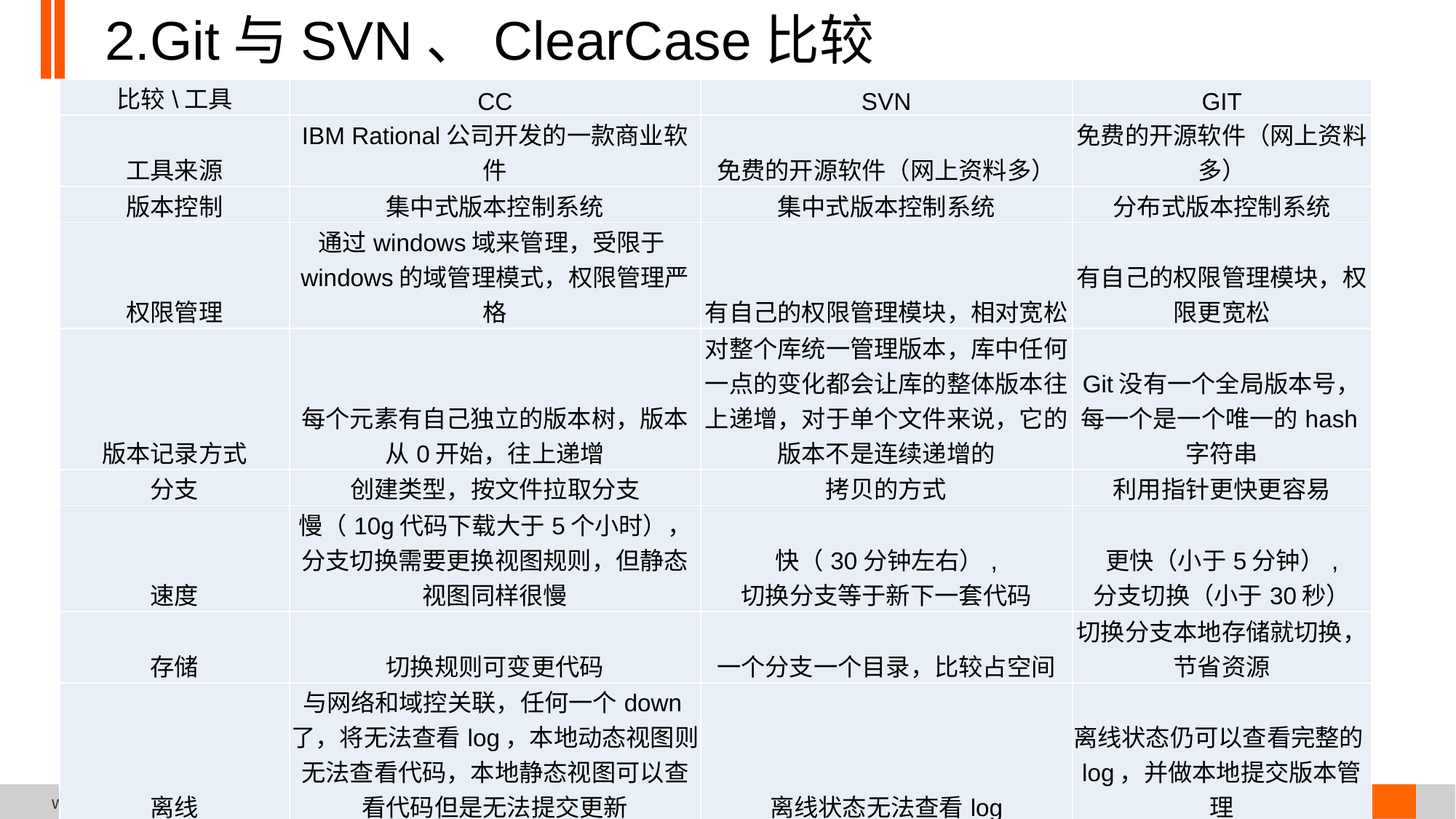

# 2.Git与SVN、ClearCase比较
| 比较\工具 | CC | SVN | GIT |
| --- | --- | --- | --- |
| 工具来源 | IBM Rational公司开发的一款商业软件 | 免费的开源软件（网上资料多） | 免费的开源软件（网上资料多） |
| 版本控制 | 集中式版本控制系统 | 集中式版本控制系统 | 分布式版本控制系统 |
| 权限管理 | 通过windows域来管理，受限于windows的域管理模式，权限管理严格 | 有自己的权限管理模块，相对宽松 | 有自己的权限管理模块，权限更宽松 |
| 版本记录方式 | 每个元素有自己独立的版本树，版本从0开始，往上递增 | 对整个库统一管理版本，库中任何一点的变化都会让库的整体版本往上递增，对于单个文件来说，它的版本不是连续递增的 | Git没有一个全局版本号，每一个是一个唯一的hash字符串 |
| 分支 | 创建类型，按文件拉取分支 | 拷贝的方式 | 利用指针更快更容易 |
| 速度 | 慢（10g代码下载大于5个小时）， 分支切换需要更换视图规则，但静态视图同样很慢 | 快（30分钟左右）, 切换分支等于新下一套代码 | 更快（小于5分钟）, 分支切换（小于30秒） |
| 存储 | 切换规则可变更代码 | 一个分支一个目录，比较占空间 | 切换分支本地存储就切换，节省资源 |
| 离线 | 与网络和域控关联，任何一个down了，将无法查看log，本地动态视图则无法查看代码，本地静态视图可以查看代码但是无法提交更新 | 离线状态无法查看log | 离线状态仍可以查看完整的log，并做本地提交版本管理 |
| 代码评审 | 导出修改列表及reviewboard评审 | reviewboard评审 | 多种平台工具提供，提交前评审，并自动入库 |